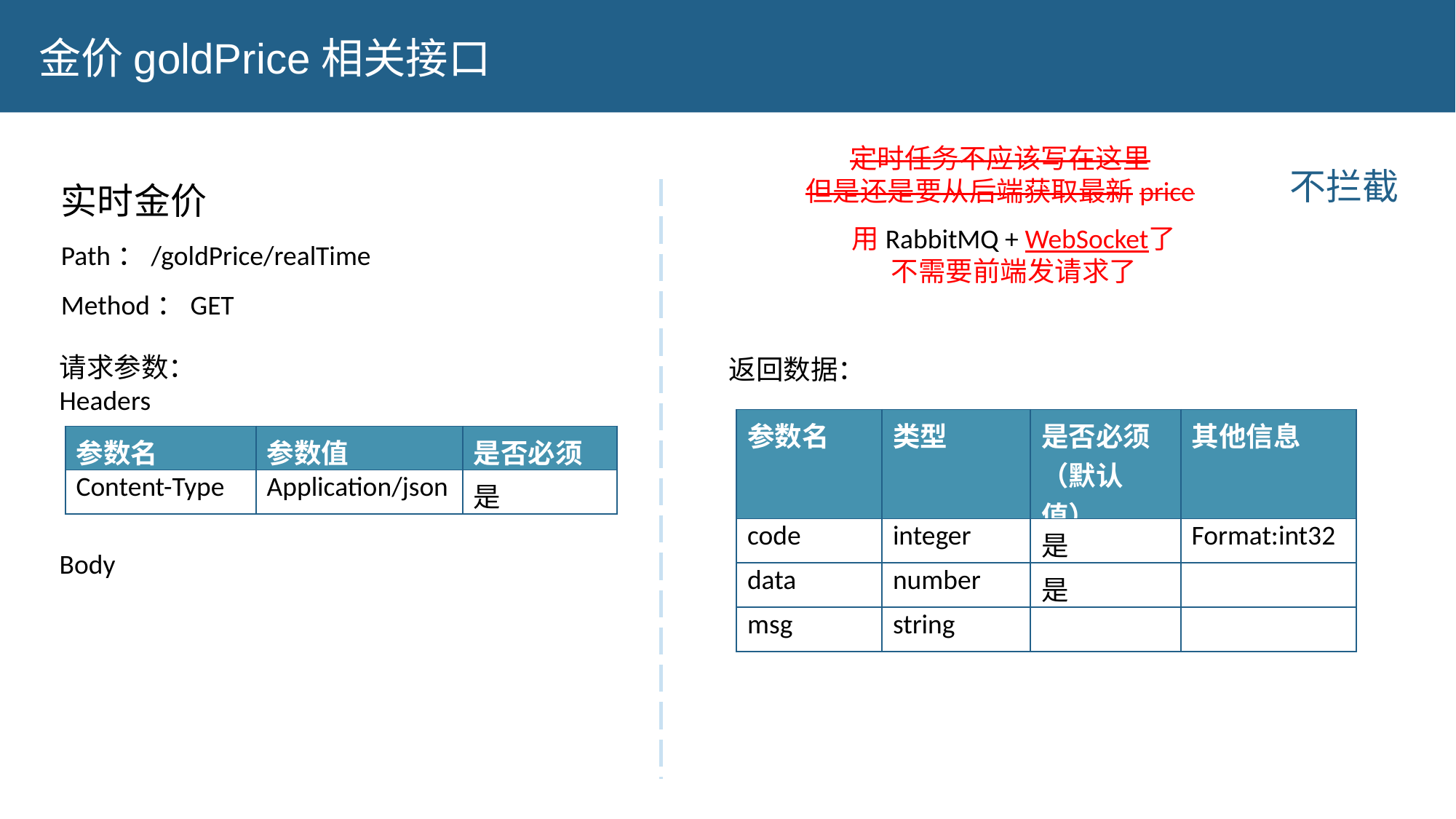

金价goldPrice相关接口
定时任务不应该写在这里
但是还是要从后端获取最新price
实时金价
Path：/goldPrice/realTime
Method：GET
不拦截
用RabbitMQ + WebSocket了
不需要前端发请求了
请求参数：
Headers

Body
返回数据：
| 参数名 | 类型 | 是否必须（默认值） | 其他信息 |
| --- | --- | --- | --- |
| code | integer | 是 | Format:int32 |
| data | number | 是 |  |
| msg | string |  |  |
| 参数名 | 参数值 | 是否必须 |
| --- | --- | --- |
| Content-Type | Application/json | 是 |